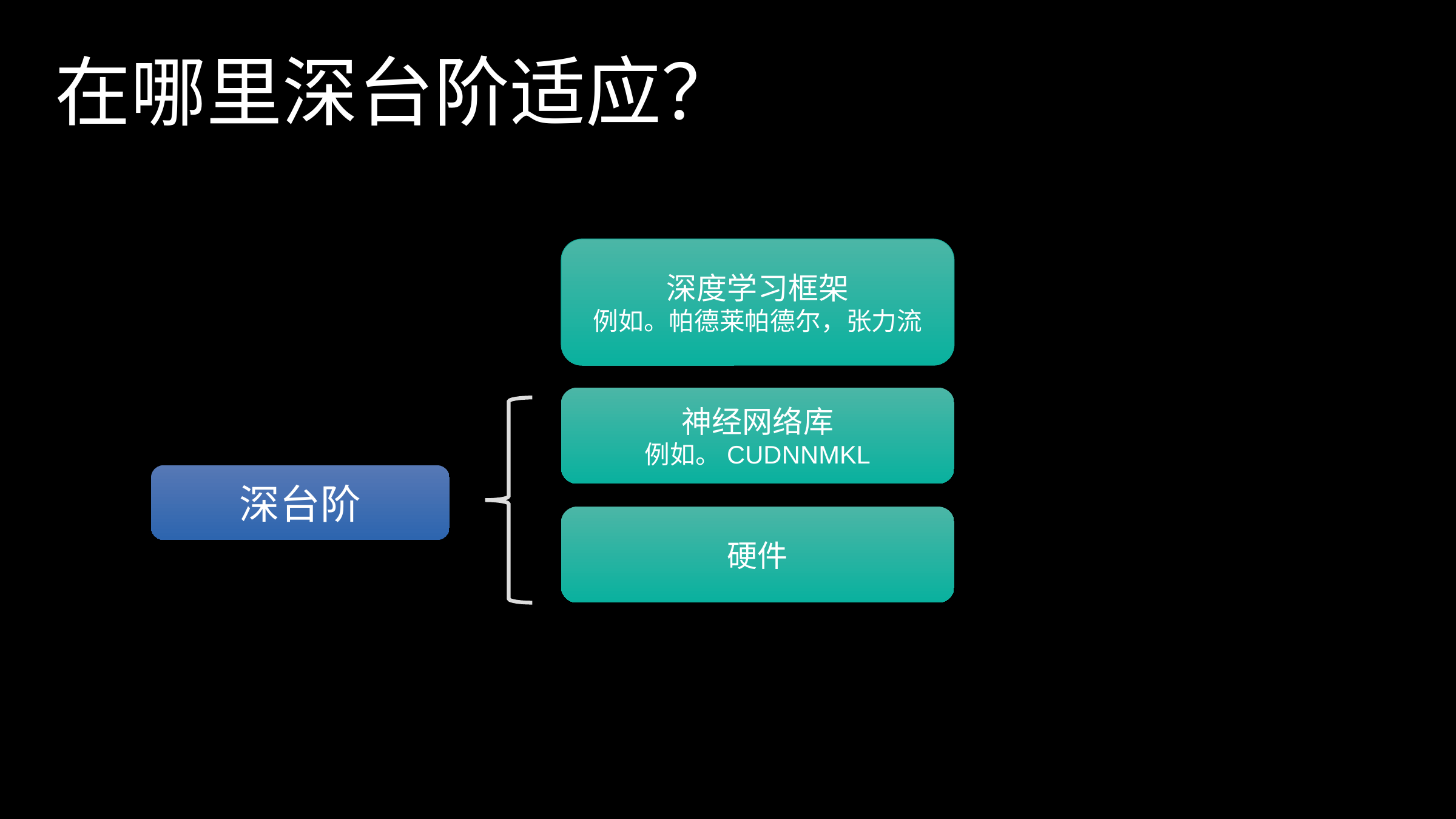

# 在哪里深台阶适应？
深度学习框架
例如。帕德莱帕德尔，张力流
神经网络库
例如。CUDNNMKL

深台阶
硬件